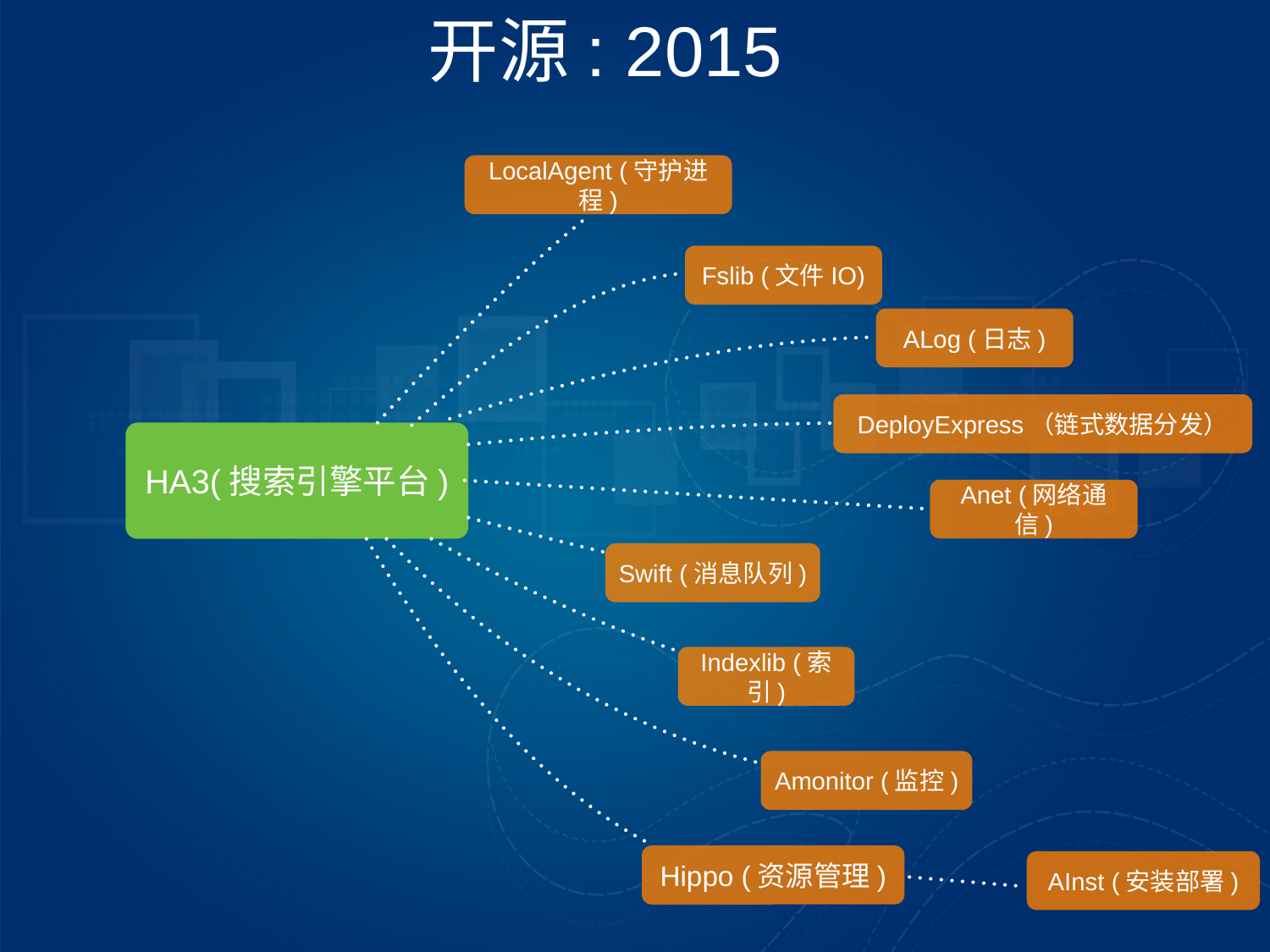

开源: 2015

LocalAgent (守护进程)

Fslib (文件IO)

ALog (日志)

DeployExpress（链式数据分发）
HA3(搜索引擎平台)

Anet (网络通信)

Swift (消息队列)

Indexlib (索引)

Amonitor (监控)

Hippo (资源管理)

AInst (安装部署)